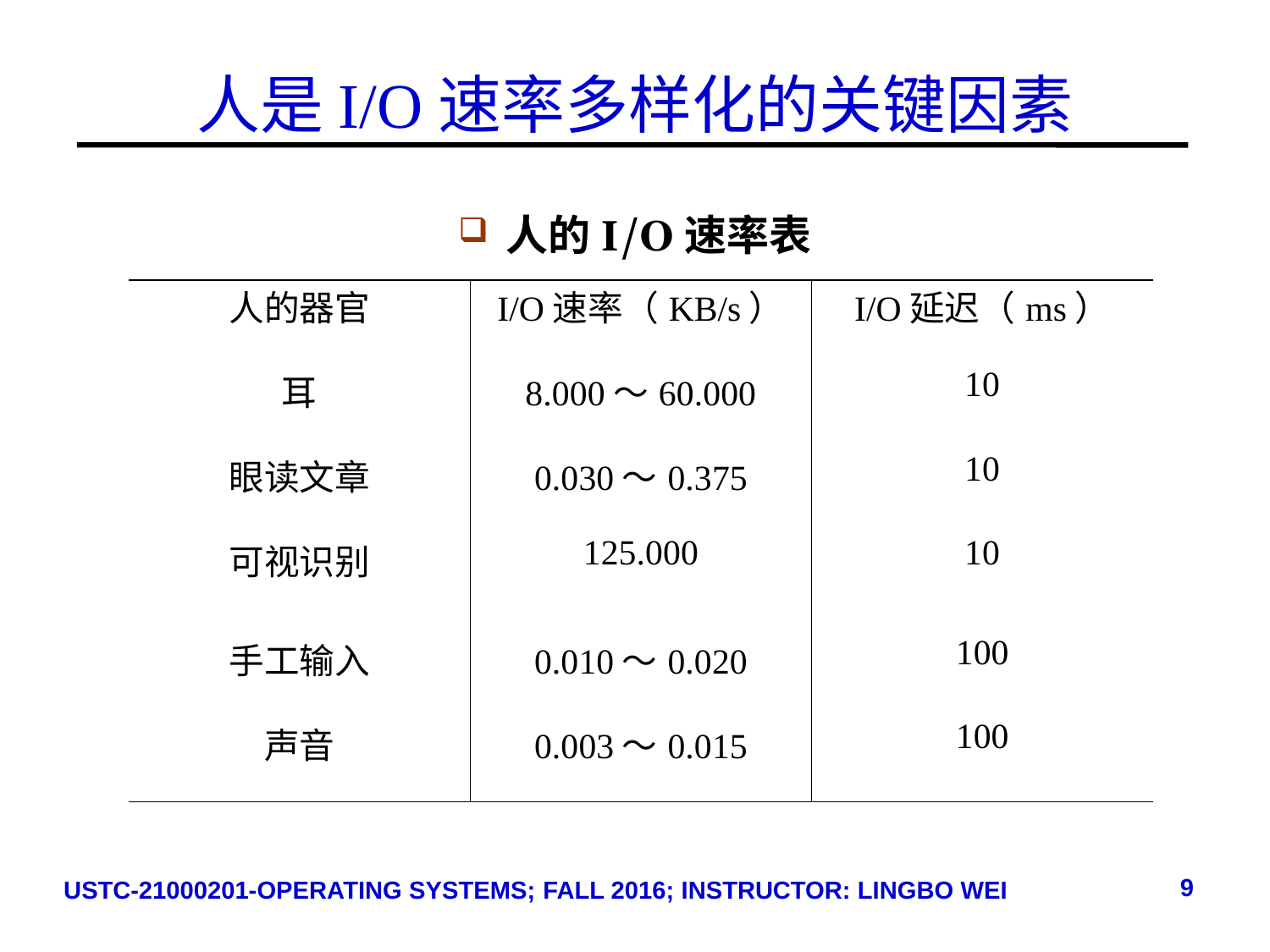

# 人是I/O速率多样化的关键因素
人的I/O速率表
| 人的器官 | I/O速率（KB/s） | I/O延迟（ms） |
| --- | --- | --- |
| 耳 | 8.000～60.000 | 10 |
| 眼读文章 | 0.030～0.375 | 10 |
| 可视识别 | 125.000 | 10 |
| 手工输入 | 0.010～0.020 | 100 |
| 声音 | 0.003～0.015 | 100 |
9
USTC-21000201-OPERATING SYSTEMS; FALL 2016; INSTRUCTOR: LINGBO WEI